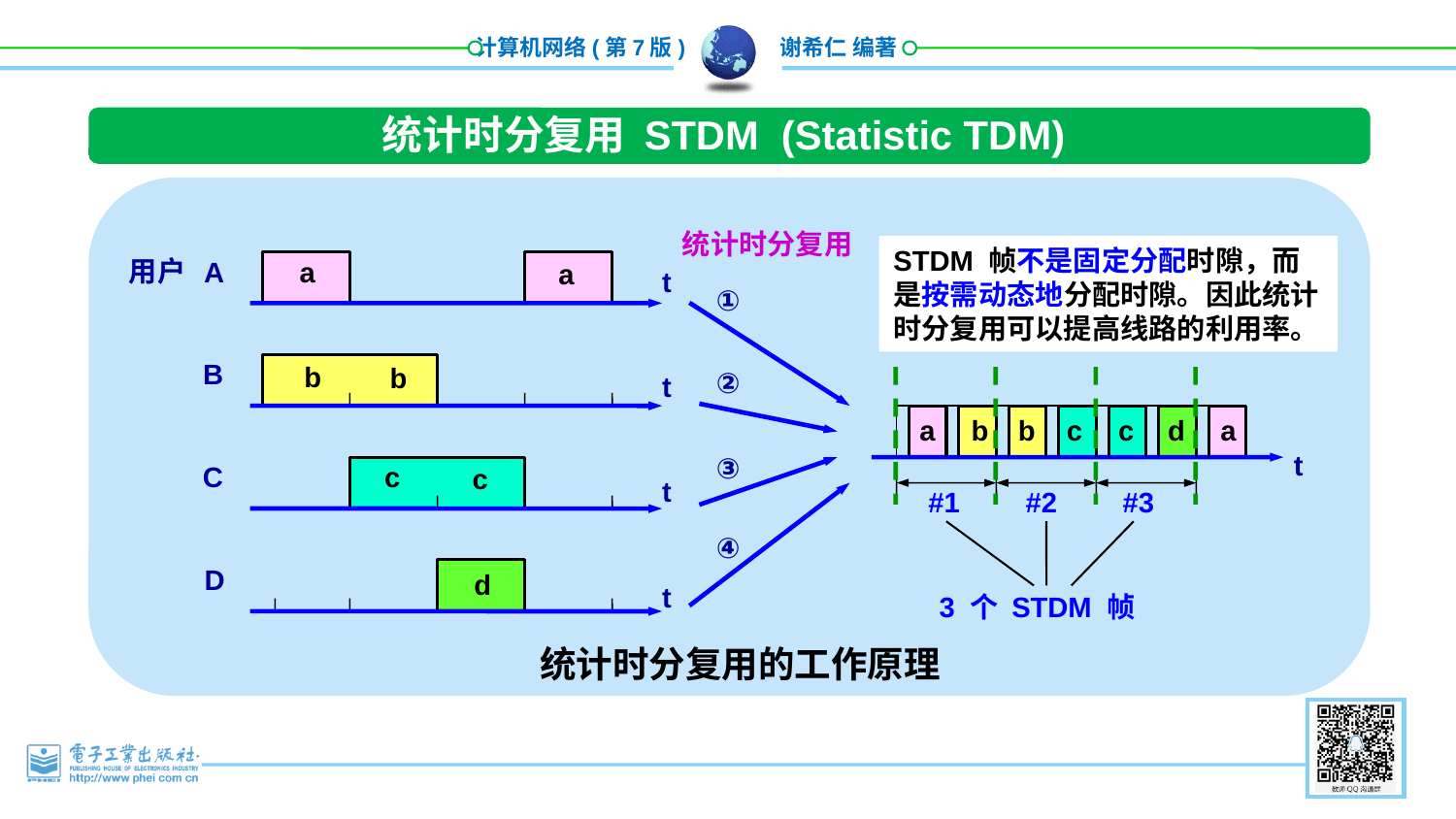

统计时分复用 STDM  (Statistic TDM)

统计时分复用
STDM 帧不是固定分配时隙，而是按需动态地分配时隙。因此统计时分复用可以提高线路的利用率。
用户
A
a
a

t
①

B
b
b

②
t

a
b
b
c
c
d
a

t
③

C
c
c

t

#1
#2
#3

④
D

d
t
3 个 STDM 帧

统计时分复用的工作原理